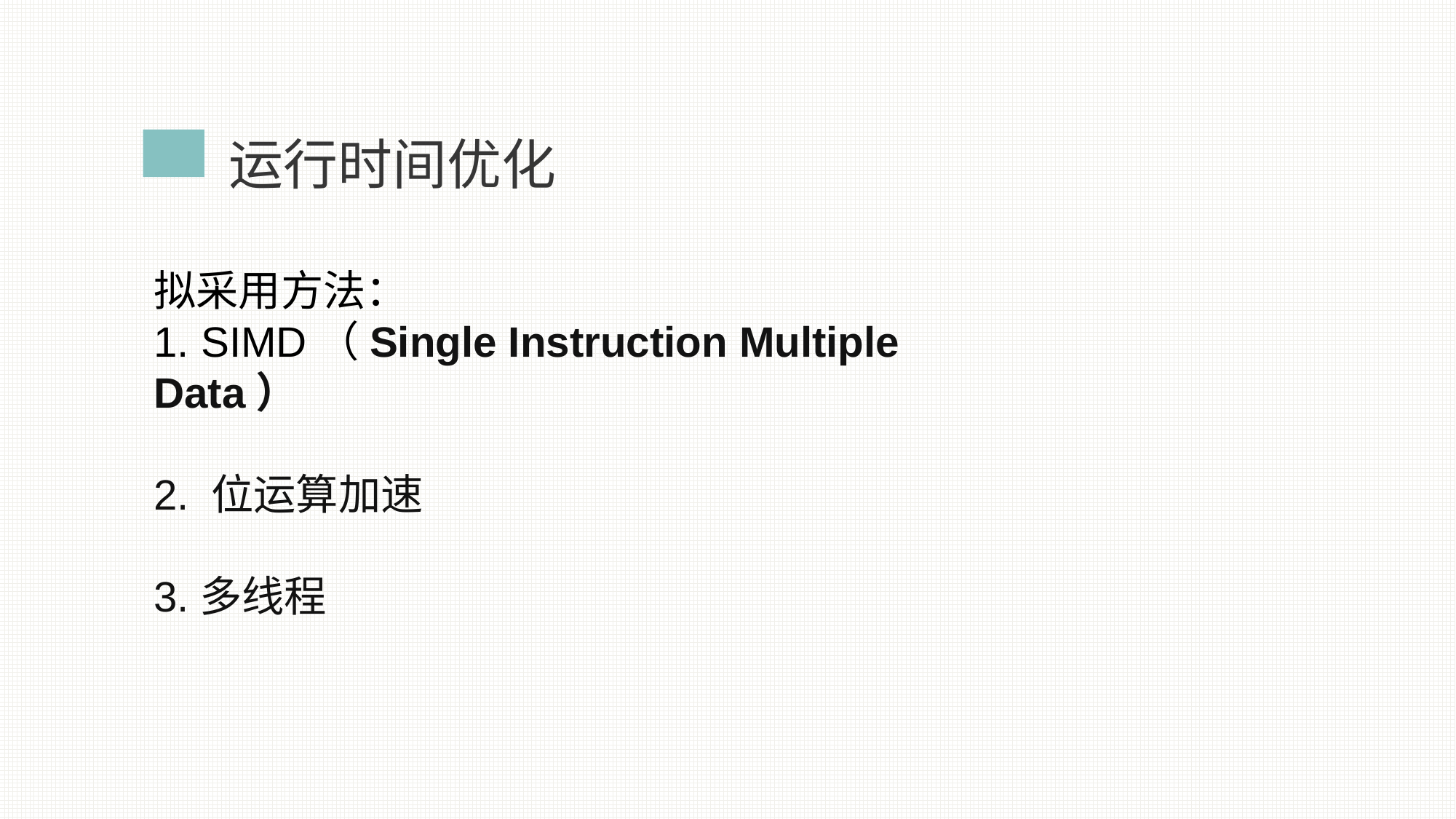

运行时间优化

拟采用方法：
1. SIMD（Single Instruction Multiple Data）

2. 位运算加速

3.多线程